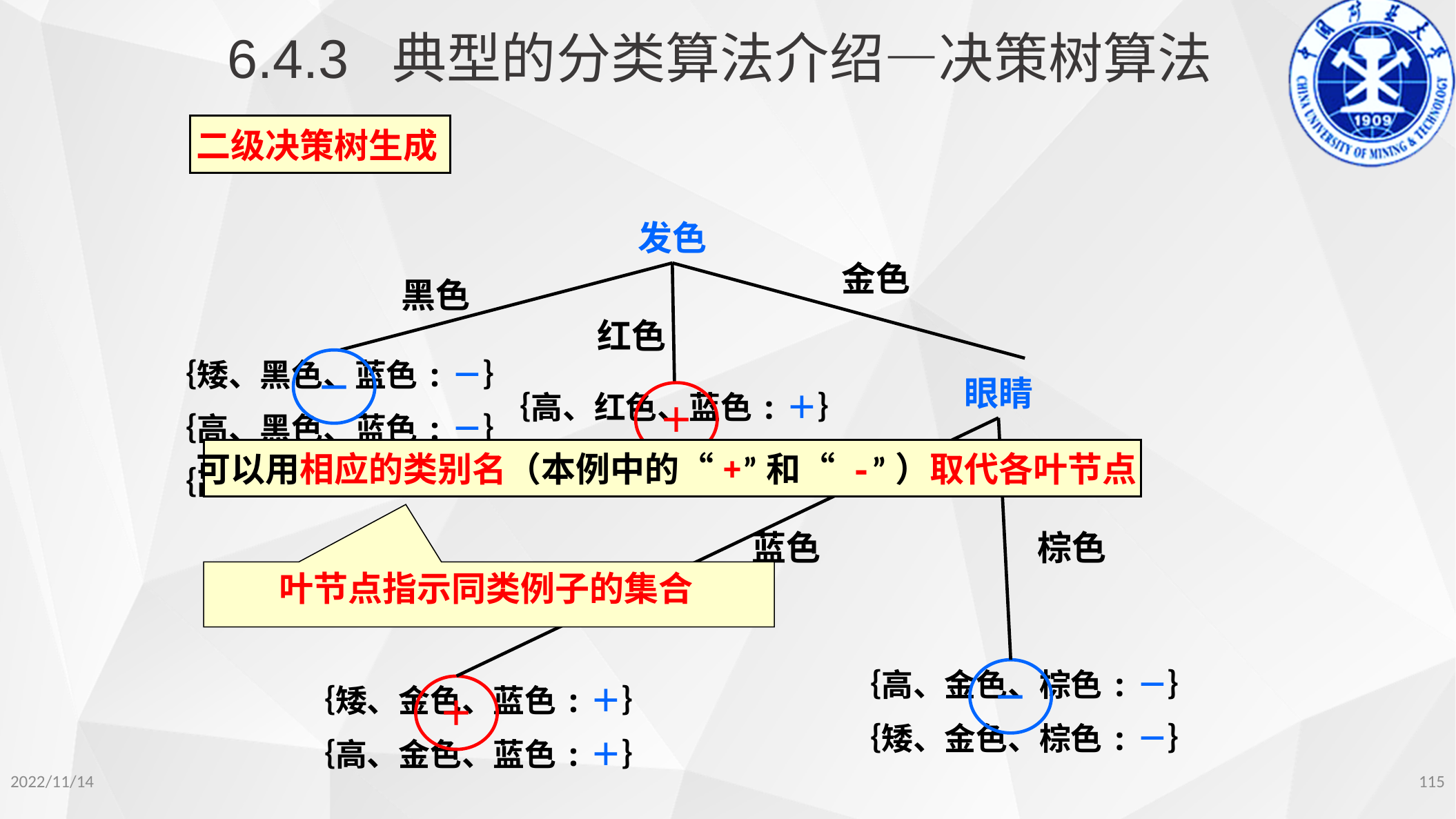

6.4.3  典型的分类算法介绍—决策树算法
二级决策树生成
发色
金色
黑色
红色
｛矮、黑色、蓝色:－｝
｛高、黑色、蓝色:－｝
｛高、黑色、棕色:－｝
－
眼睛
｛高、红色、蓝色:＋｝
＋
可以用相应的类别名（本例中的“+”和“ -”）取代各叶节点
蓝色
棕色
叶节点指示同类例子的集合
｛高、金色、棕色:－｝
｛矮、金色、棕色:－｝
－
｛矮、金色、蓝色:＋｝
｛高、金色、蓝色:＋｝
＋
115
2022/11/14